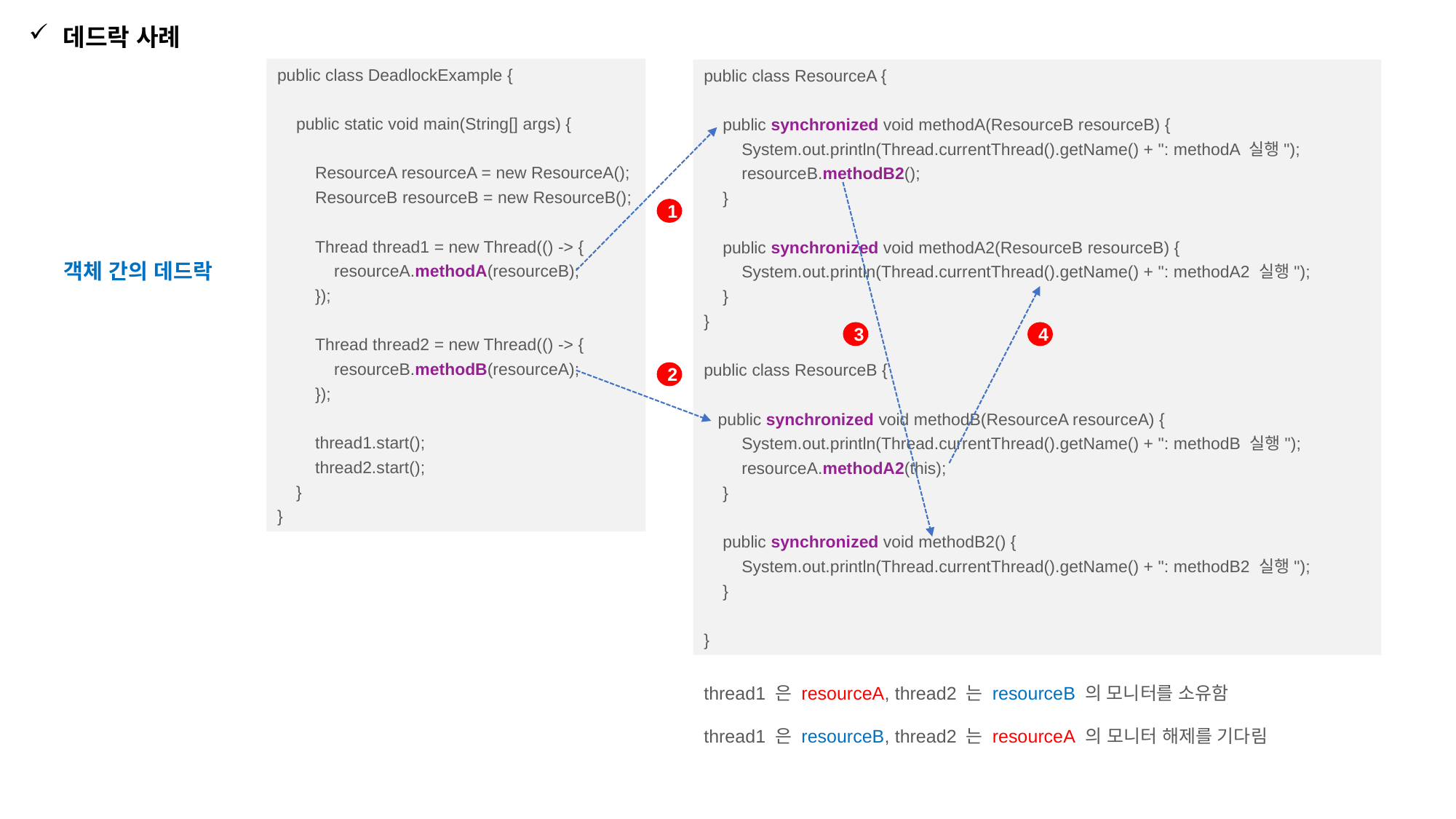

데드락 사례
public class DeadlockExample {

    public static void main(String[] args) {

        ResourceA resourceA = new ResourceA();
        ResourceB resourceB = new ResourceB();

        Thread thread1 = new Thread(() -> {
            resourceA.methodA(resourceB);
        });

        Thread thread2 = new Thread(() -> {
            resourceB.methodB(resourceA);
        });

        thread1.start();
        thread2.start();
    }
}
public class ResourceA {

    public synchronized void methodA(ResourceB resourceB) {
        System.out.println(Thread.currentThread().getName() + ": methodA 실행");
        resourceB.methodB2();
    }

    public synchronized void methodA2(ResourceB resourceB) {
        System.out.println(Thread.currentThread().getName() + ": methodA2 실행");
    }
}

public class ResourceB {

   public synchronized void methodB(ResourceA resourceA) {
        System.out.println(Thread.currentThread().getName() + ": methodB 실행");
        resourceA.methodA2(this);
    }

    public synchronized void methodB2() {
        System.out.println(Thread.currentThread().getName() + ": methodB2 실행");
    }

}
1
객체 간의 데드락
3
4
2
thread1 은 resourceA, thread2 는 resourceB 의 모니터를 소유함
thread1 은 resourceB, thread2 는 resourceA 의 모니터 해제를 기다림